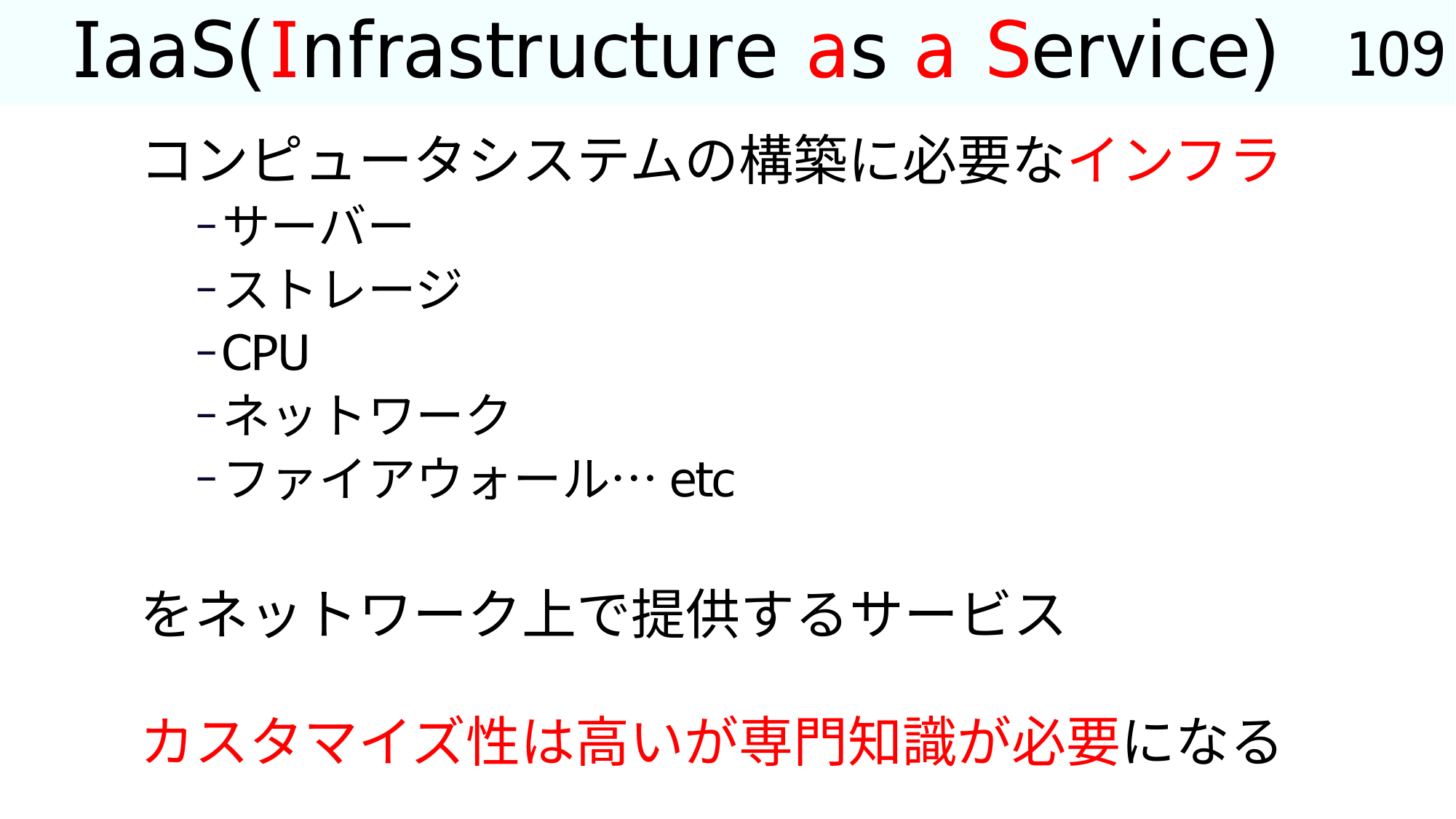

109
# IaaS(Infrastructure as a Service)
コンピュータシステムの構築に必要なインフラ
サーバー
ストレージ
CPU
ネットワーク
ファイアウォール…etc

をネットワーク上で提供するサービス

カスタマイズ性は高いが専門知識が必要になる